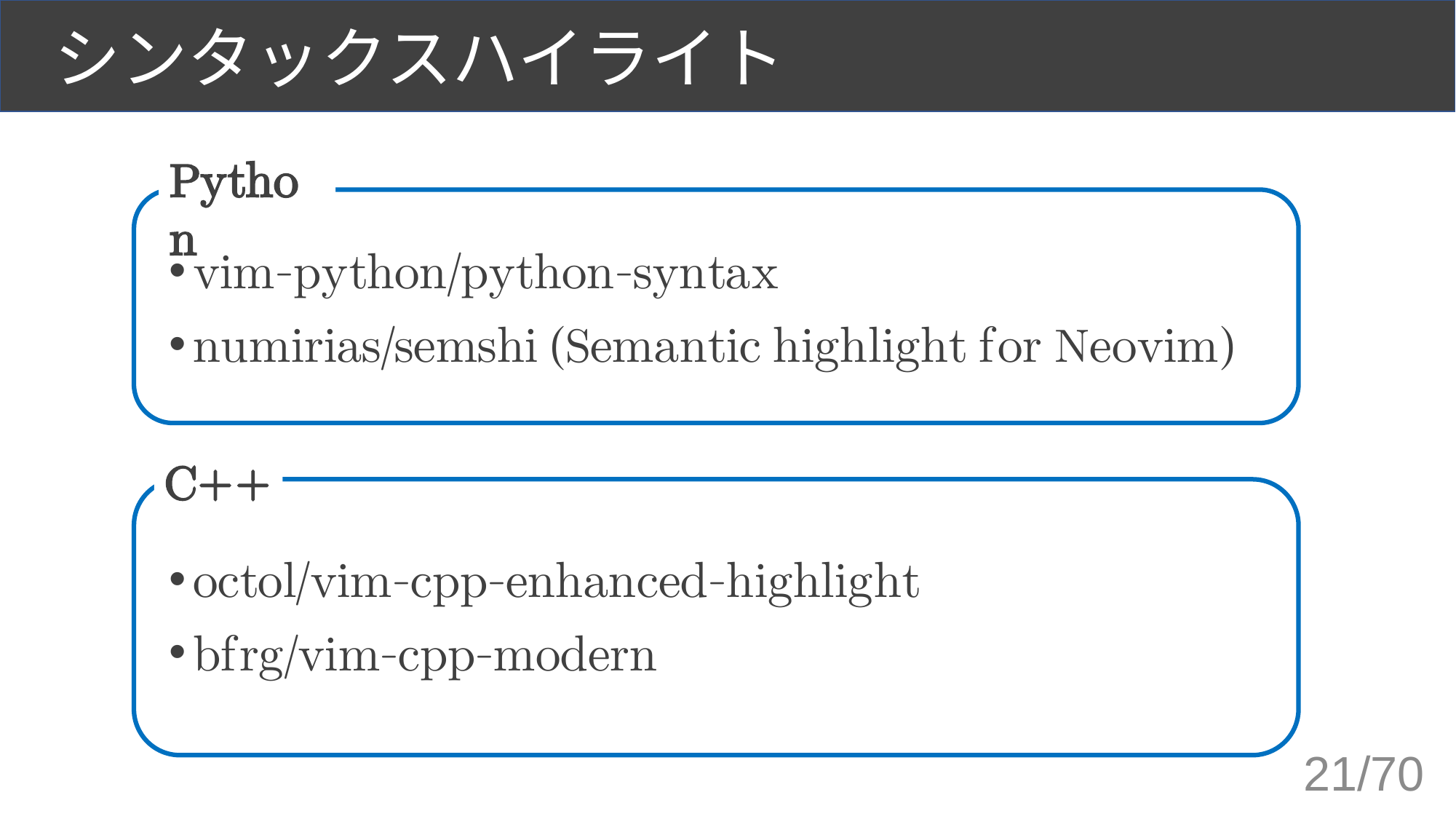

# シンタックスハイライト
Python

vim-python/python-syntax
numirias/semshi (Semantic highlight for Neovim)
C++

octol/vim-cpp-enhanced-highlight
bfrg/vim-cpp-modern
21